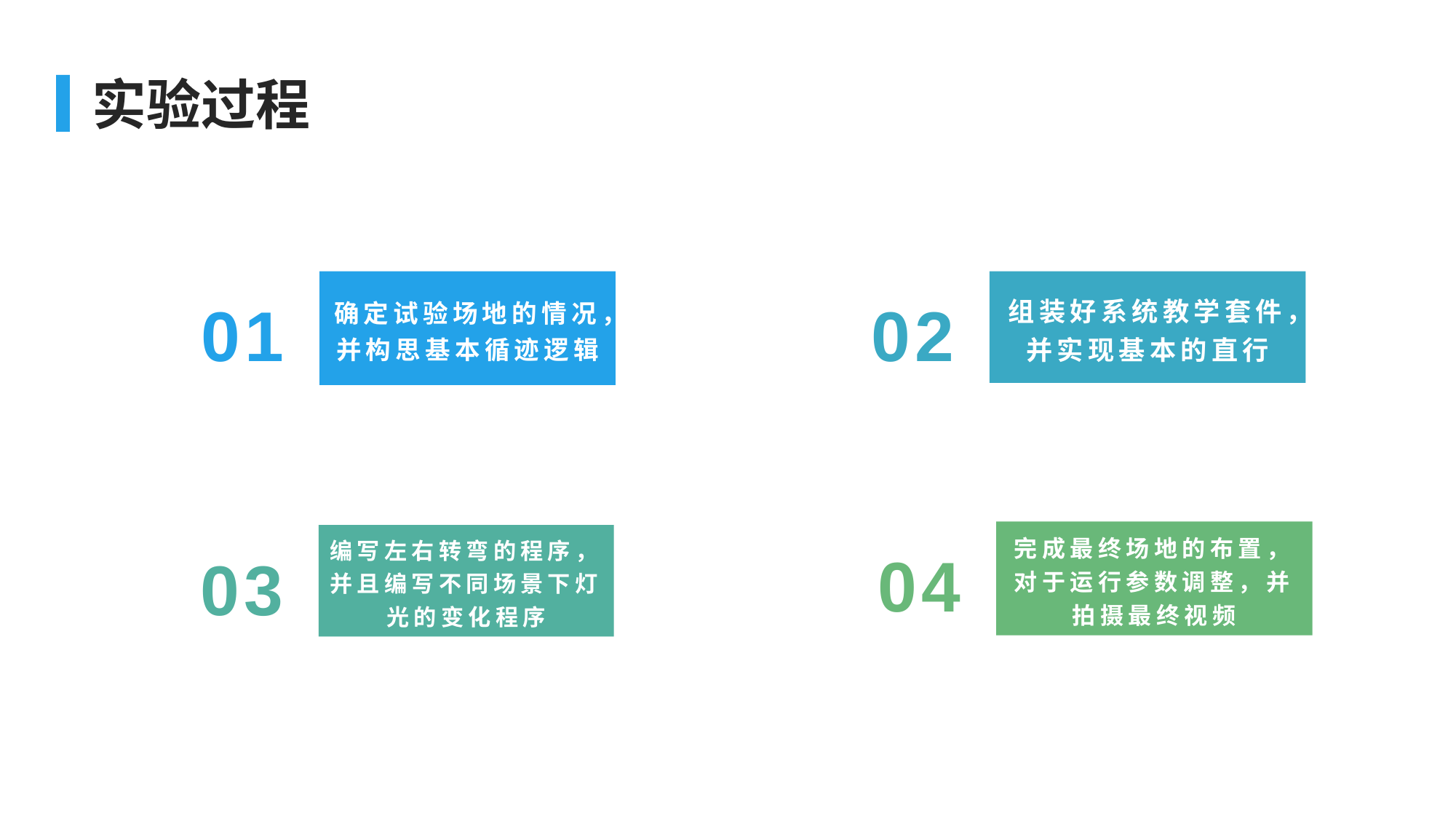

实验过程

01
02
确定试验场地的情况，并构思基本循迹逻辑
组装好系统教学套件，并实现基本的直行
04
03
完成最终场地的布置，对于运行参数调整，并拍摄最终视频
编写左右转弯的程序，并且编写不同场景下灯光的变化程序